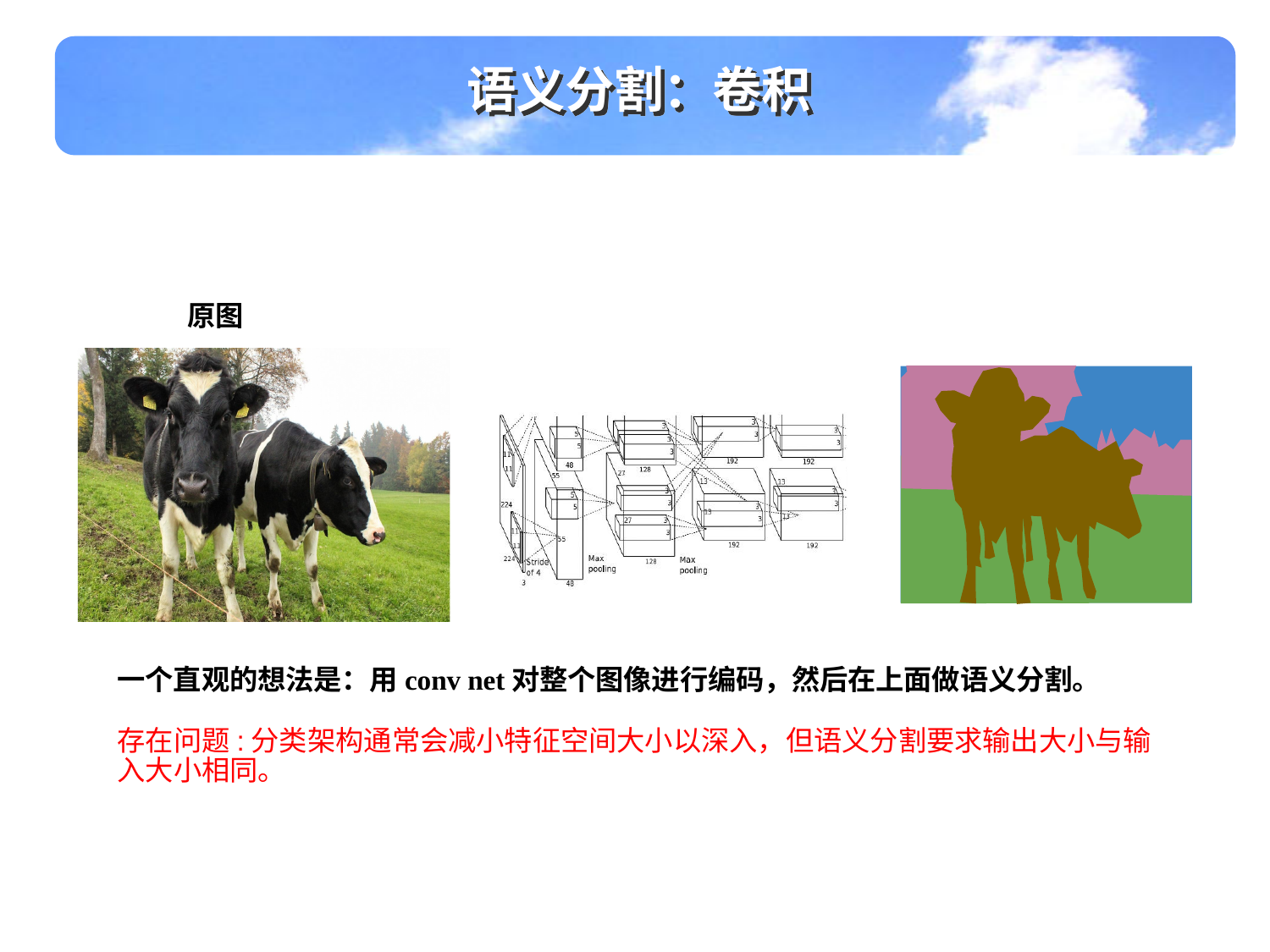

语义分割：卷积
原图

一个直观的想法是：用conv net对整个图像进行编码，然后在上面做语义分割。

存在问题:分类架构通常会减小特征空间大小以深入，但语义分割要求输出大小与输入大小相同。